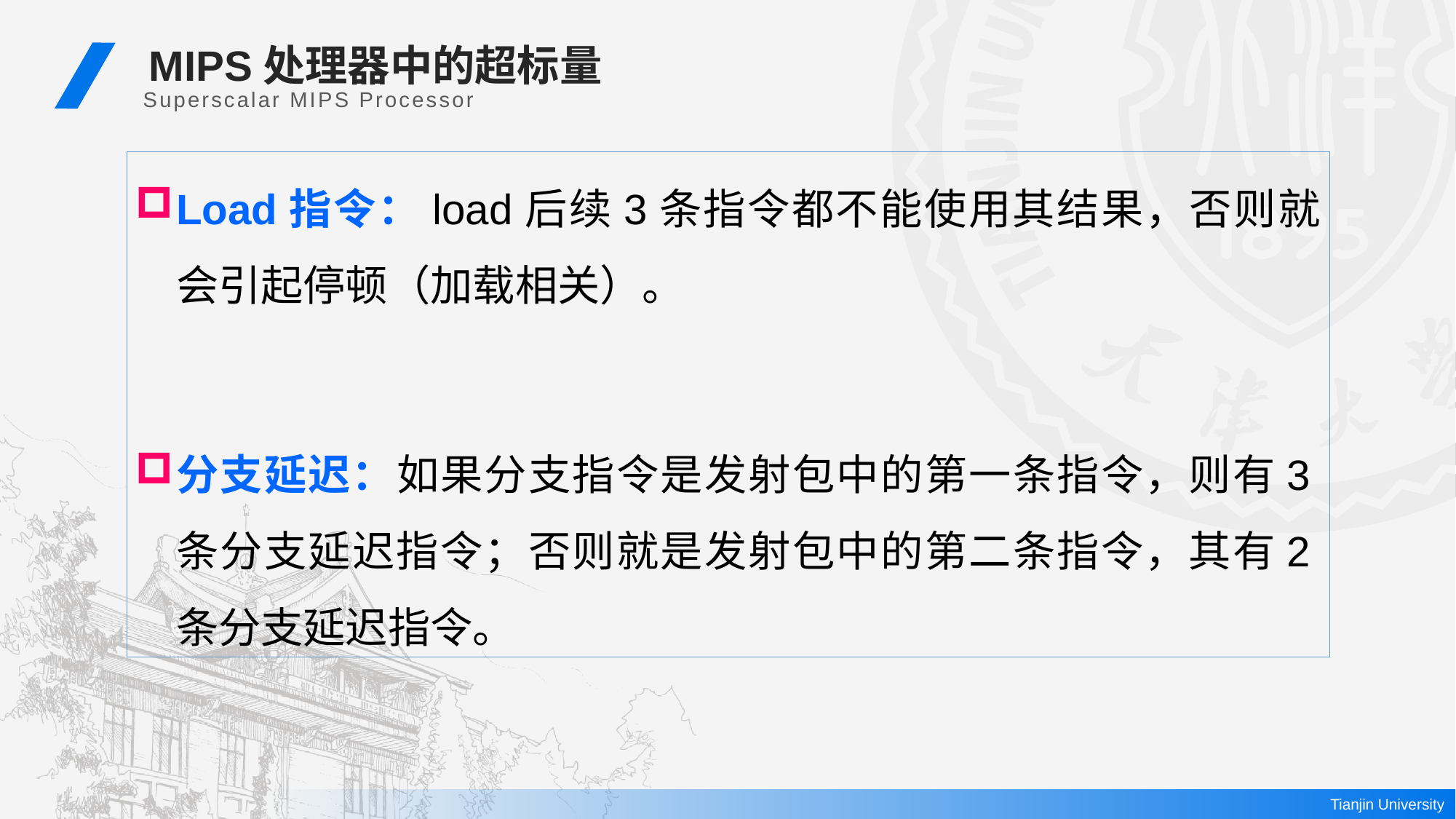

MIPS处理器中的超标量
Superscalar MIPS Processor
Load指令：load后续3条指令都不能使用其结果，否则就会引起停顿（加载相关）。

分支延迟：如果分支指令是发射包中的第一条指令，则有3条分支延迟指令；否则就是发射包中的第二条指令，其有2条分支延迟指令。